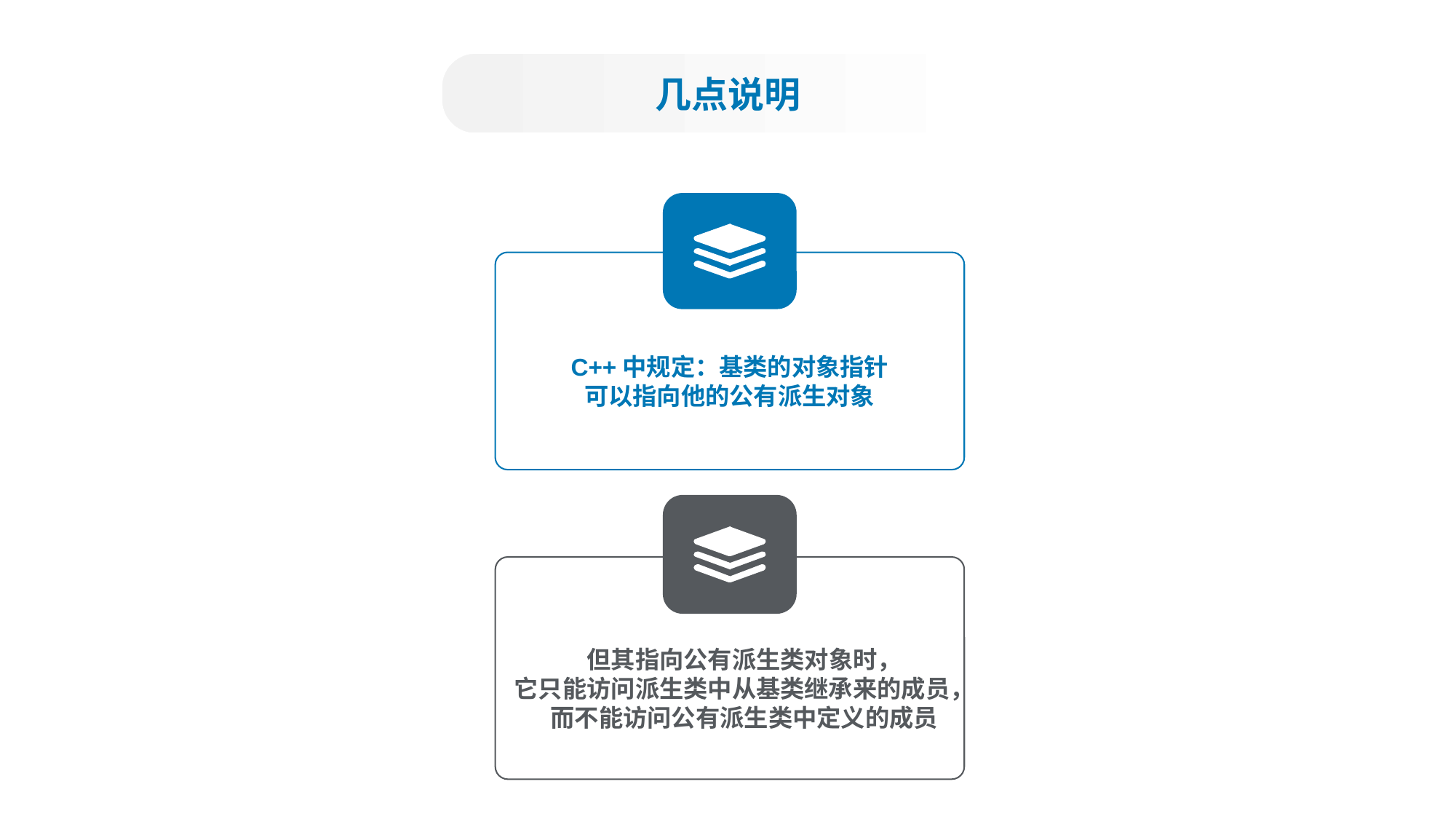

几点说明

C++中规定：基类的对象指针
可以指向他的公有派生对象

但其指向公有派生类对象时，
它只能访问派生类中从基类继承来的成员，
而不能访问公有派生类中定义的成员